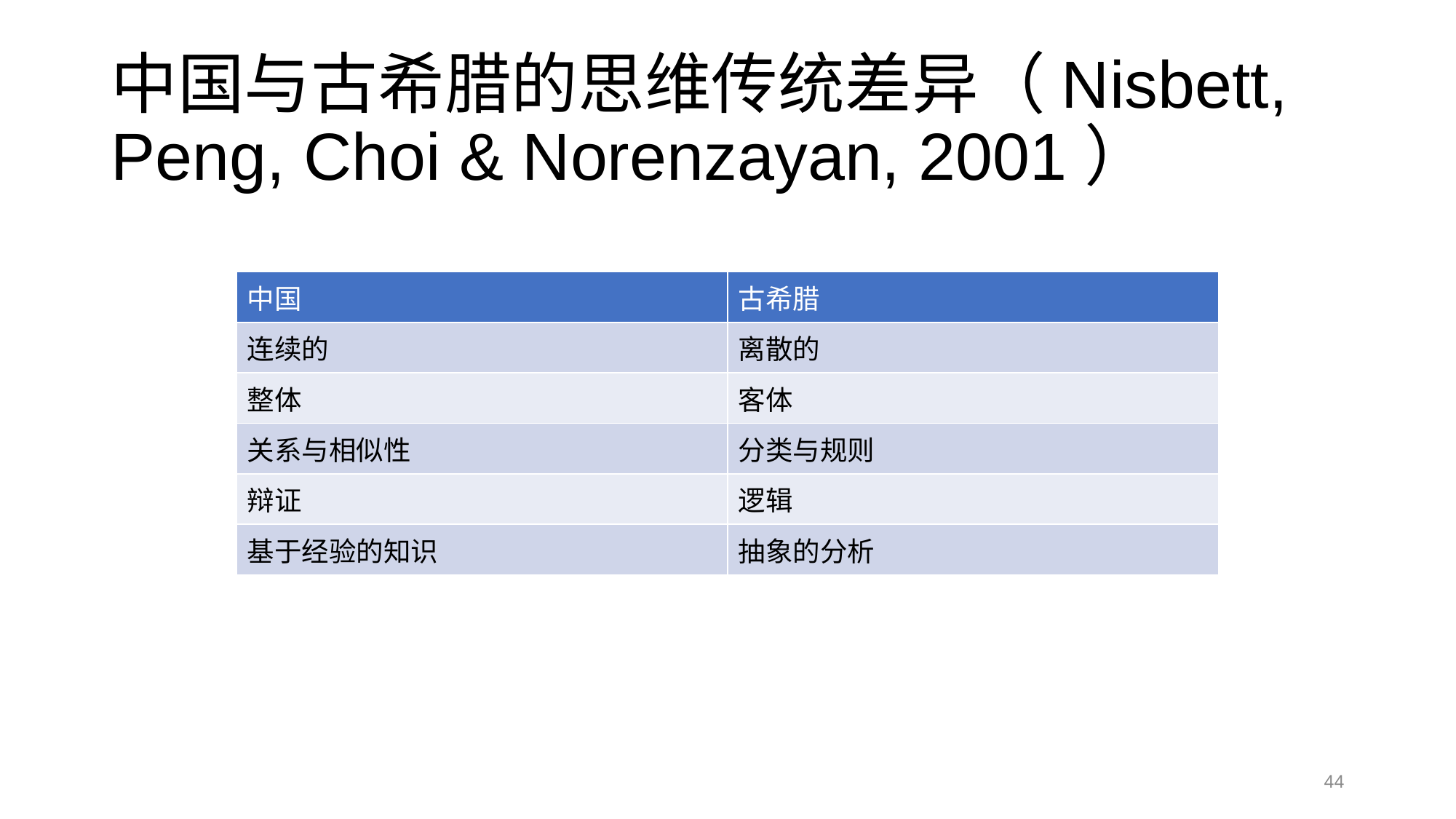

# 中国与古希腊的思维传统差异（Nisbett, Peng, Choi & Norenzayan, 2001）
| 中国 | 古希腊 |
| --- | --- |
| 连续的 | 离散的 |
| 整体 | 客体 |
| 关系与相似性 | 分类与规则 |
| 辩证 | 逻辑 |
| 基于经验的知识 | 抽象的分析 |
44